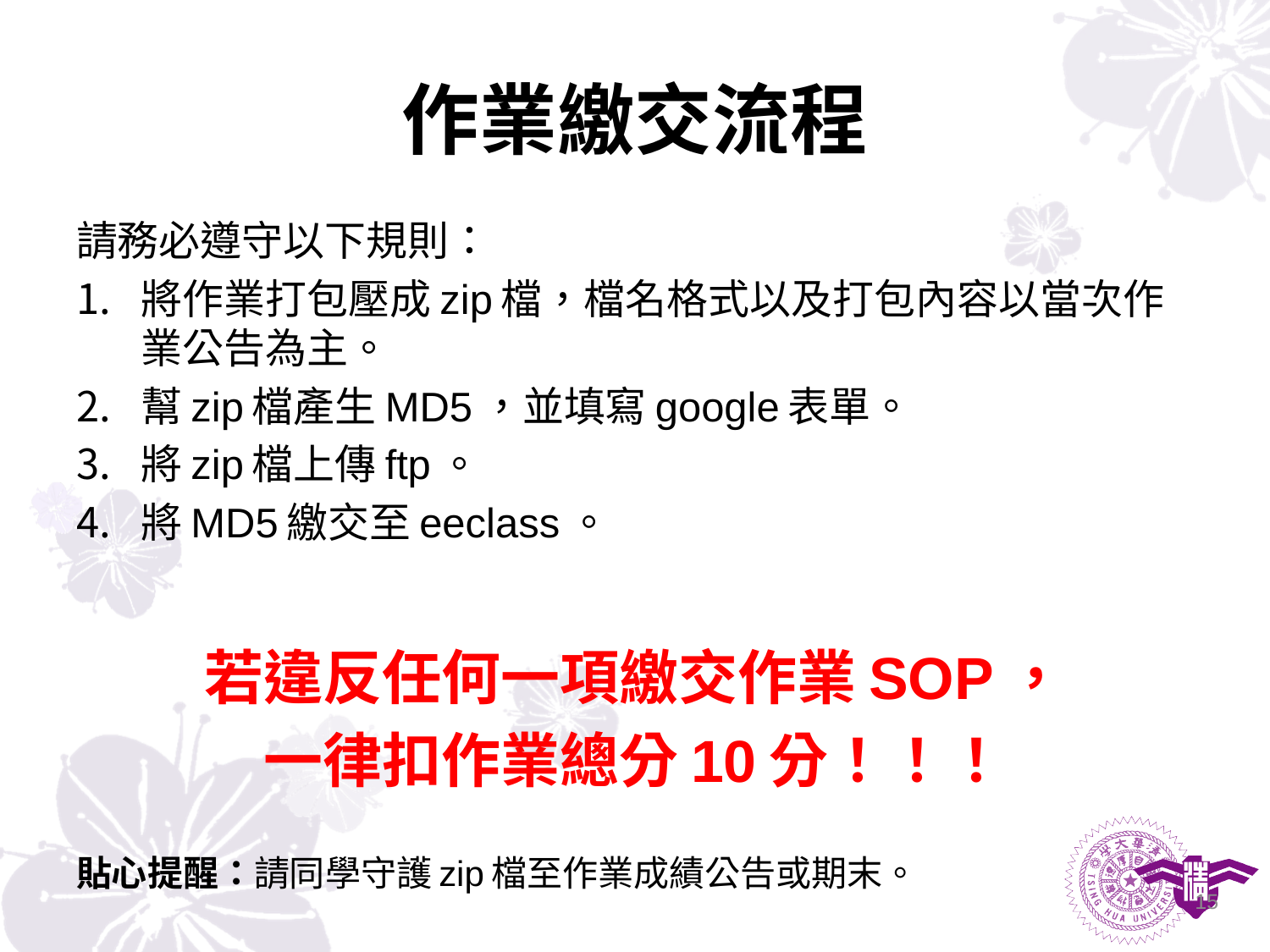

# 作業繳交流程
請務必遵守以下規則：
將作業打包壓成zip檔，檔名格式以及打包內容以當次作業公告為主。
幫zip檔產生MD5，並填寫google表單。
將zip檔上傳ftp。
將MD5繳交至eeclass。

若違反任何一項繳交作業SOP，
一律扣作業總分10分！！！

貼心提醒：請同學守護zip檔至作業成績公告或期末。
15